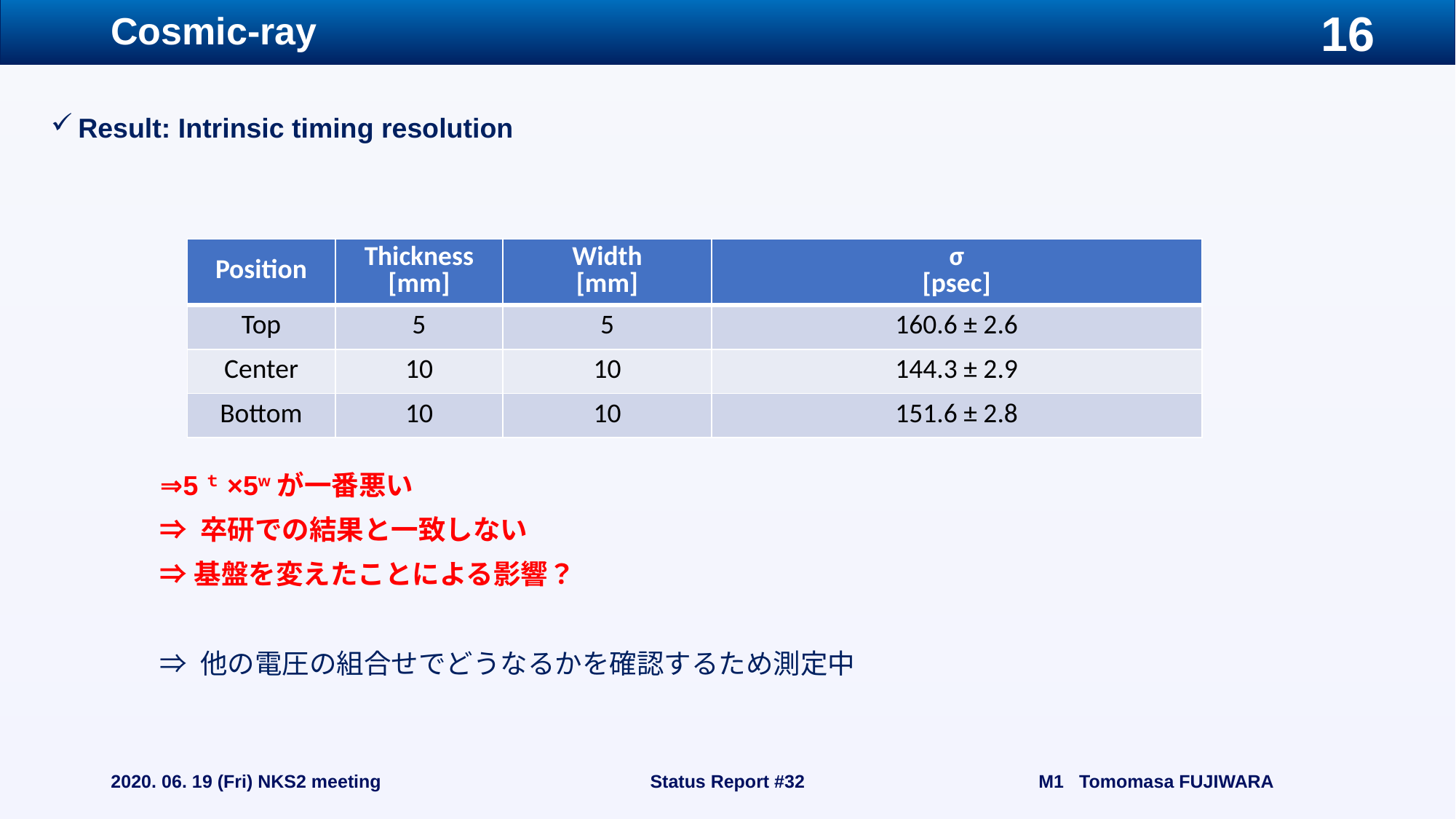

# Cosmic-ray
Result: Intrinsic timing resolution

	⇒5ｔ×5wが一番悪い
	⇒ 卒研での結果と一致しない
	⇒基盤を変えたことによる影響？

	⇒ 他の電圧の組合せでどうなるかを確認するため測定中
| Position | Thickness [mm] | Width [mm] | σ [psec] |
| --- | --- | --- | --- |
| Top | 5 | 5 | 160.6 ± 2.6 |
| Center | 10 | 10 | 144.3 ± 2.9 |
| Bottom | 10 | 10 | 151.6 ± 2.8 |
2020. 06. 19 (Fri) NKS2 meeting
Status Report #32